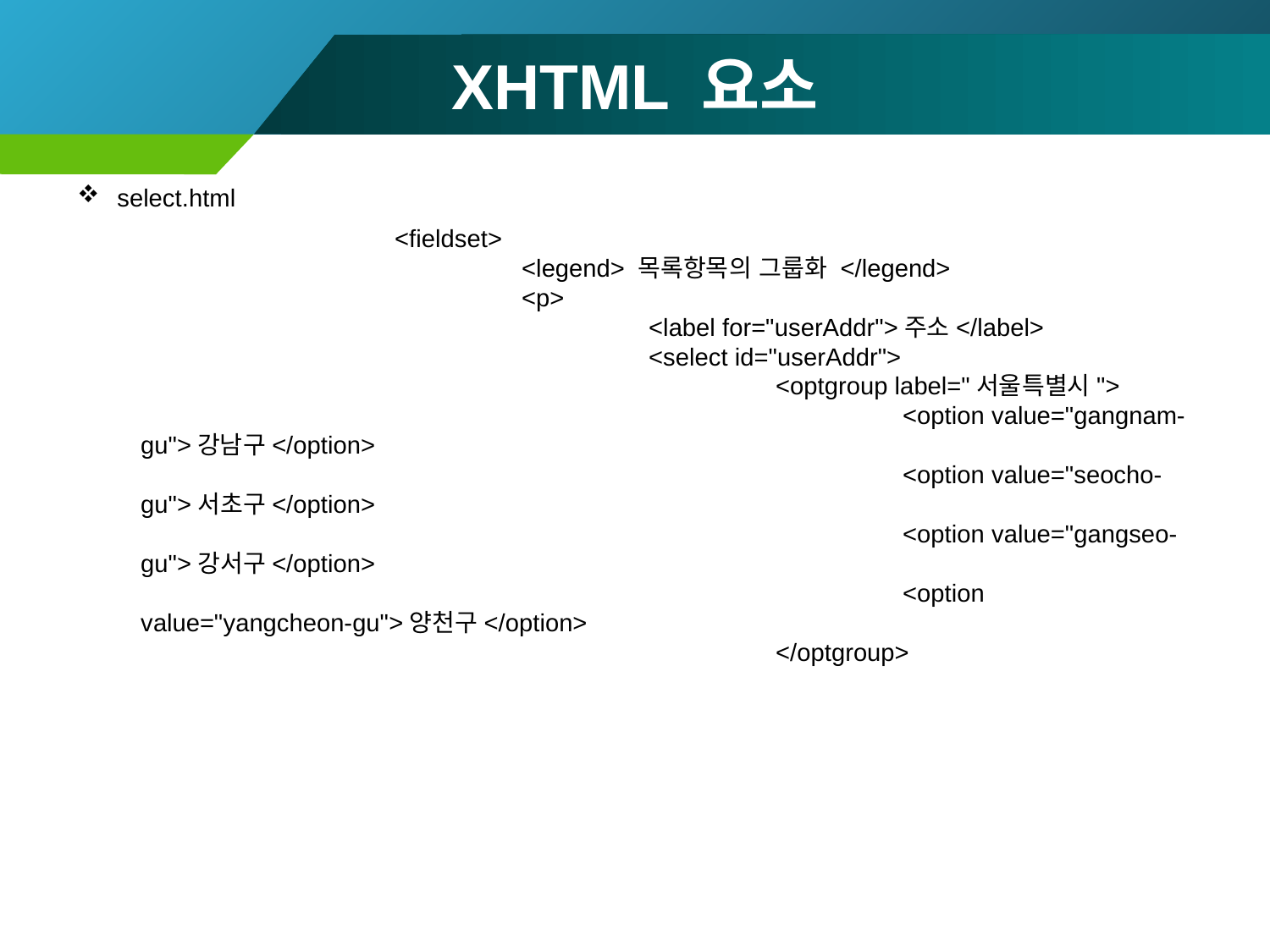

# XHTML 요소
select.html
		<fieldset>
			<legend> 목록항목의 그룹화 </legend>
			<p>
				<label for="userAddr">주소</label>
				<select id="userAddr">
					<optgroup label="서울특별시">
						<option value="gangnam-gu">강남구</option>
						<option value="seocho-gu">서초구</option>
						<option value="gangseo-gu">강서구</option>
						<option value="yangcheon-gu">양천구</option>
					</optgroup>

124